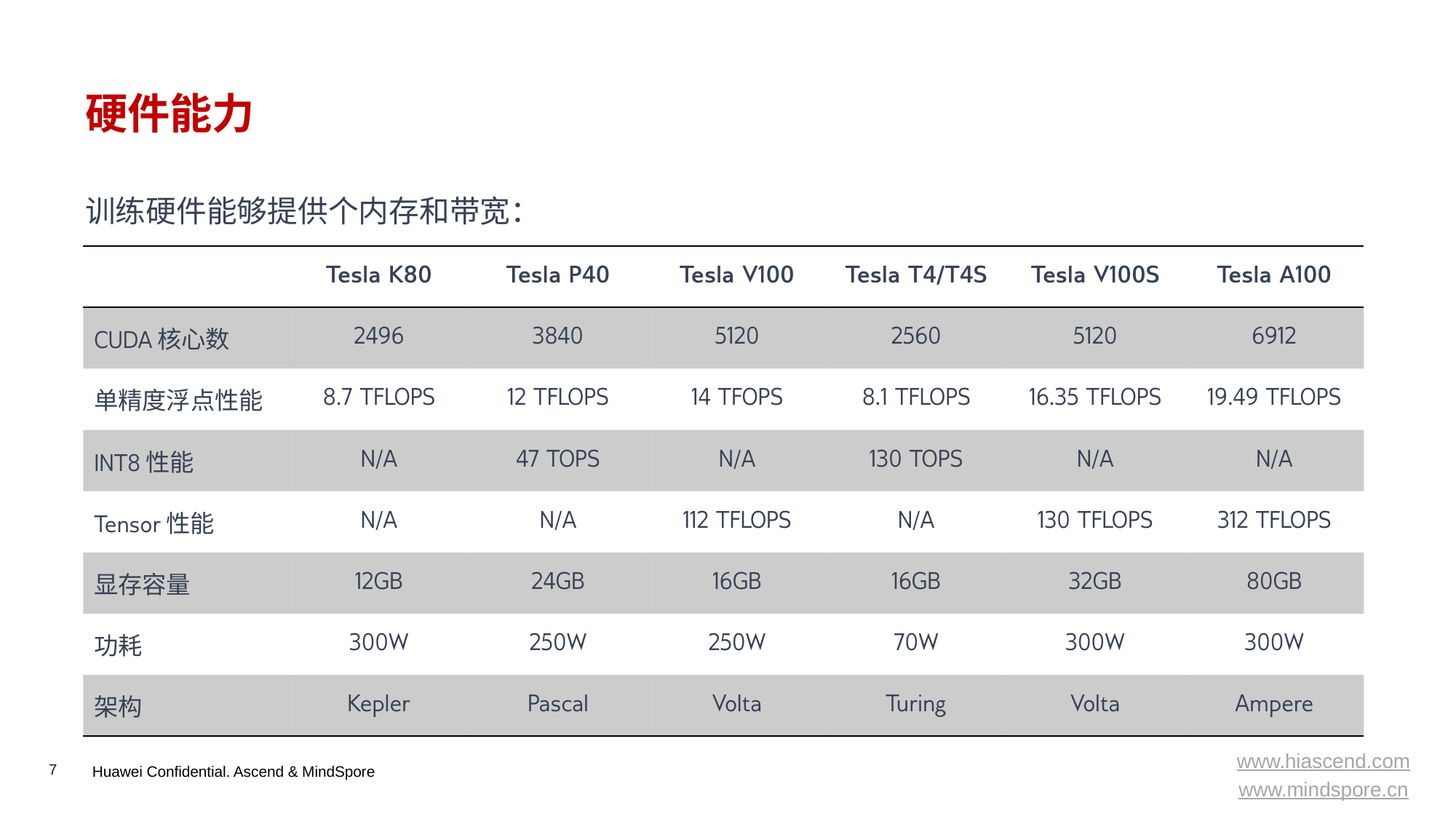

# 硬件能力
训练硬件能够提供个内存和带宽：
|  | Tesla K80 | Tesla P40 | Tesla V100 | Tesla T4/T4S | Tesla V100S | Tesla A100 |
| --- | --- | --- | --- | --- | --- | --- |
| CUDA核⼼数 | 2496 | 3840 | 5120 | 2560 | 5120 | 6912 |
| 单精度浮点性能 | 8.7 TFLOPS | 12 TFLOPS | 14 TFOPS | 8.1 TFLOPS | 16.35 TFLOPS | 19.49 TFLOPS |
| INT8性能 | N/A | 47 TOPS | N/A | 130 TOPS | N/A | N/A |
| Tensor性能 | N/A | N/A | 112 TFLOPS | N/A | 130 TFLOPS | 312 TFLOPS |
| 显存容量 | 12GB | 24GB | 16GB | 16GB | 32GB | 80GB |
| 功耗 | 300W | 250W | 250W | 70W | 300W | 300W |
| 架构 | Kepler | Pascal | Volta | Turing | Volta | Ampere |